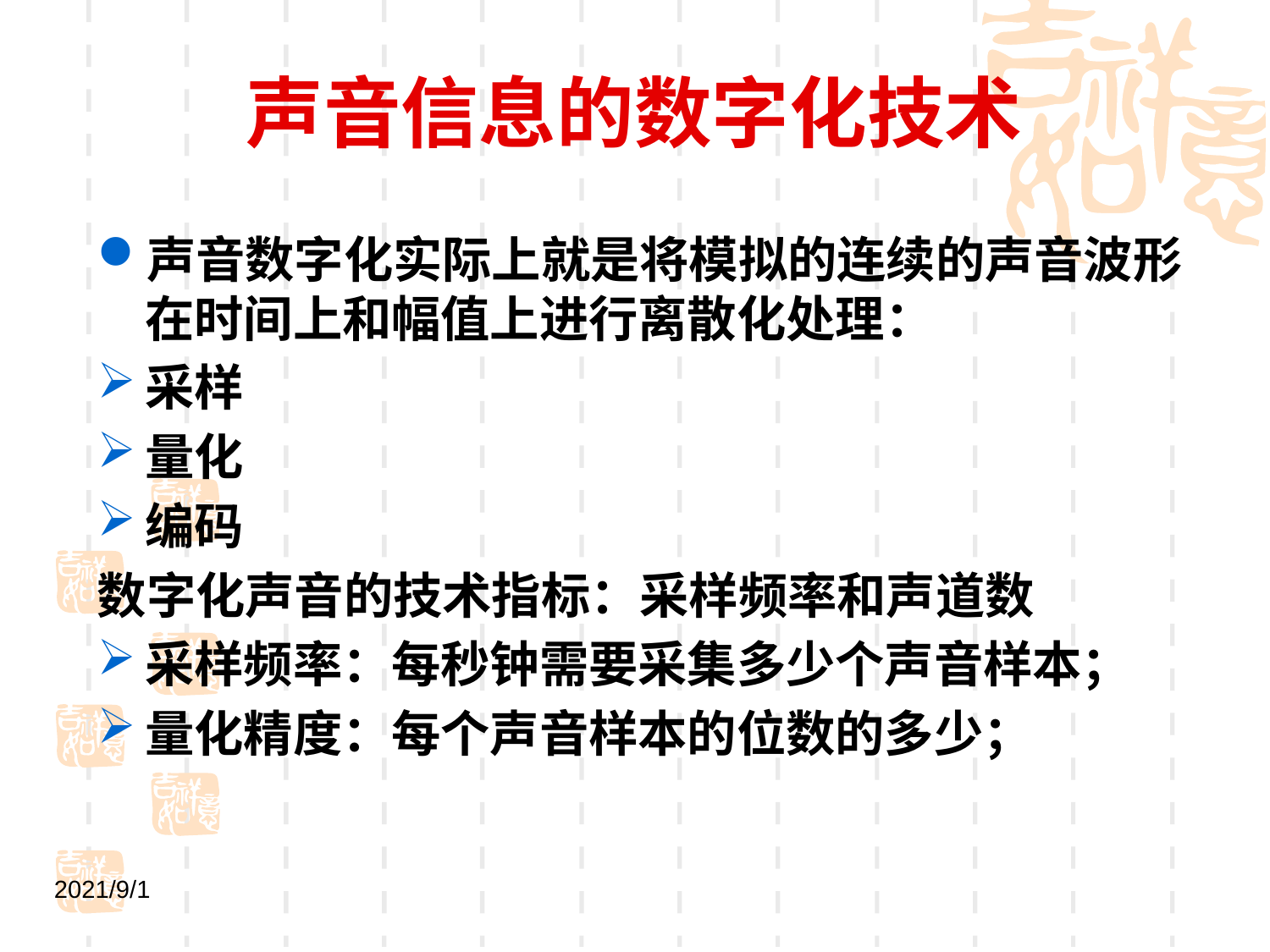

# 声音信息的数字化技术
声音数字化实际上就是将模拟的连续的声音波形在时间上和幅值上进行离散化处理：
采样
量化
编码
数字化声音的技术指标：采样频率和声道数
采样频率：每秒钟需要采集多少个声音样本；
量化精度：每个声音样本的位数的多少；
2021/9/1